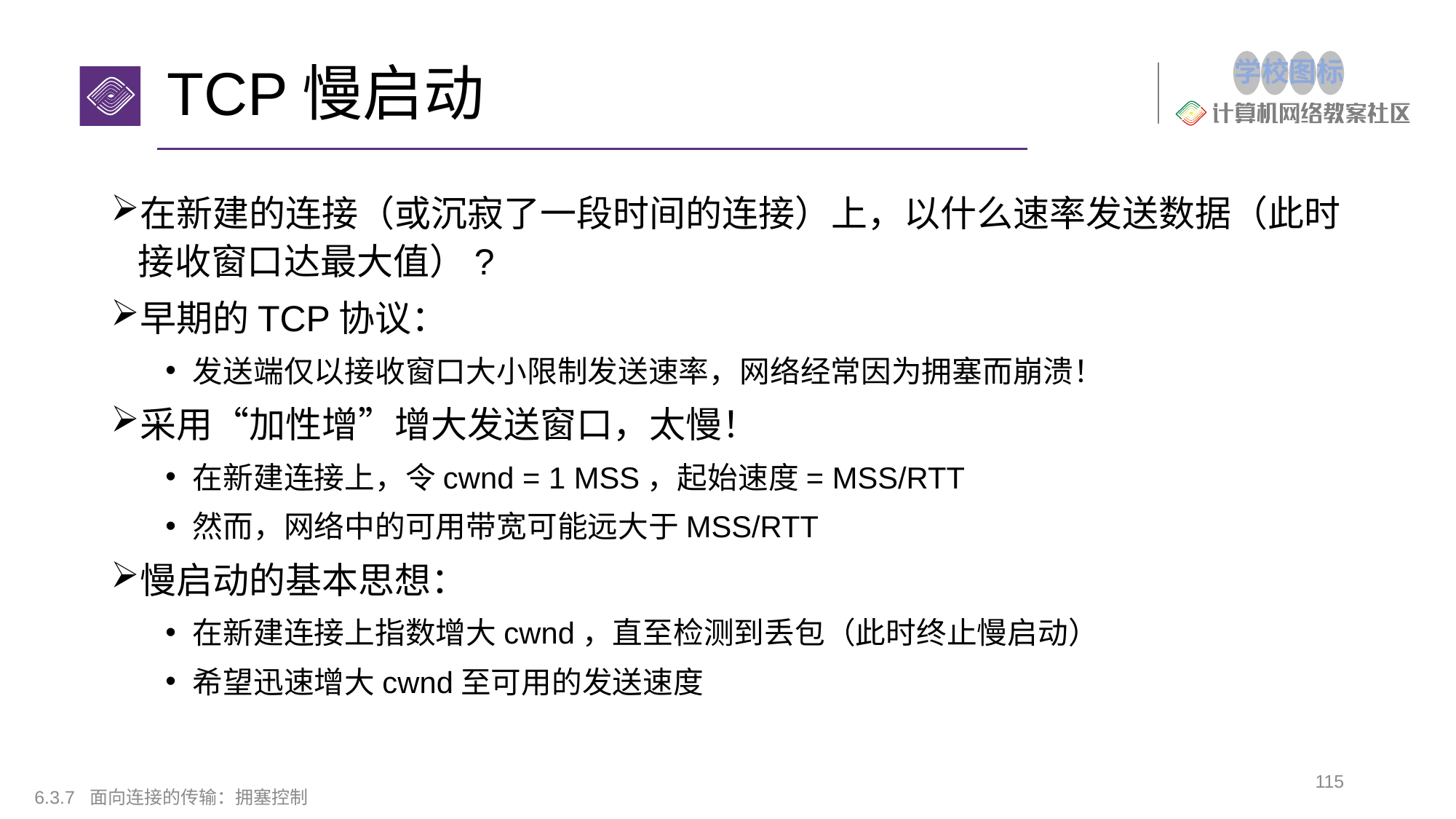

# TCP慢启动
在新建的连接（或沉寂了一段时间的连接）上，以什么速率发送数据（此时接收窗口达最大值）?
早期的TCP协议：
发送端仅以接收窗口大小限制发送速率，网络经常因为拥塞而崩溃！
采用“加性增”增大发送窗口，太慢！
在新建连接上，令cwnd = 1 MSS，起始速度= MSS/RTT
然而，网络中的可用带宽可能远大于MSS/RTT
慢启动的基本思想：
在新建连接上指数增大cwnd，直至检测到丢包（此时终止慢启动）
希望迅速增大cwnd至可用的发送速度
115
6.3.7  面向连接的传输：拥塞控制